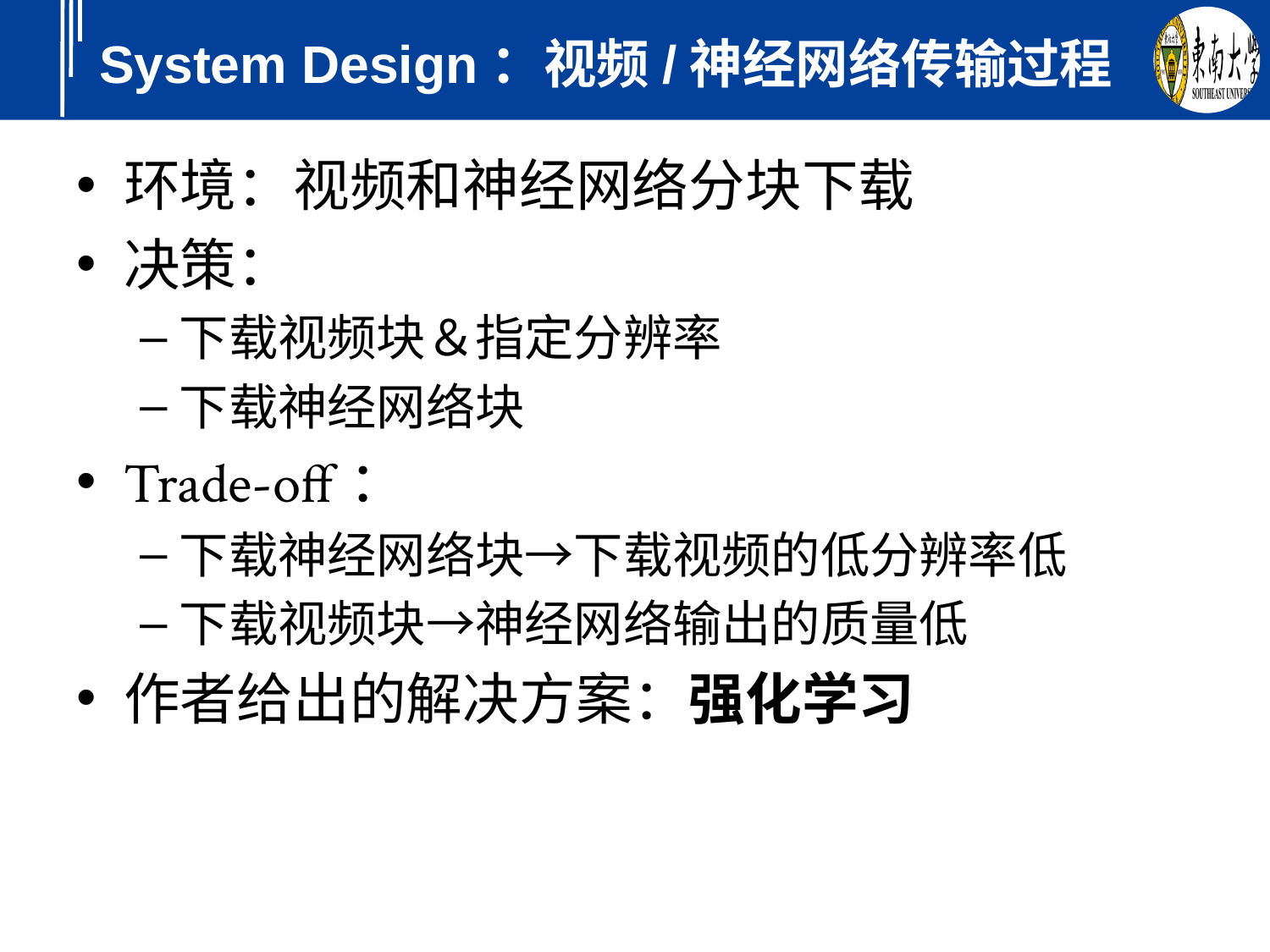

# System Design：视频/神经网络传输过程
环境：视频和神经网络分块下载
决策：
下载视频块＆指定分辨率
下载神经网络块
Trade-off：
下载神经网络块→下载视频的低分辨率低
下载视频块→神经网络输出的质量低
作者给出的解决方案：强化学习